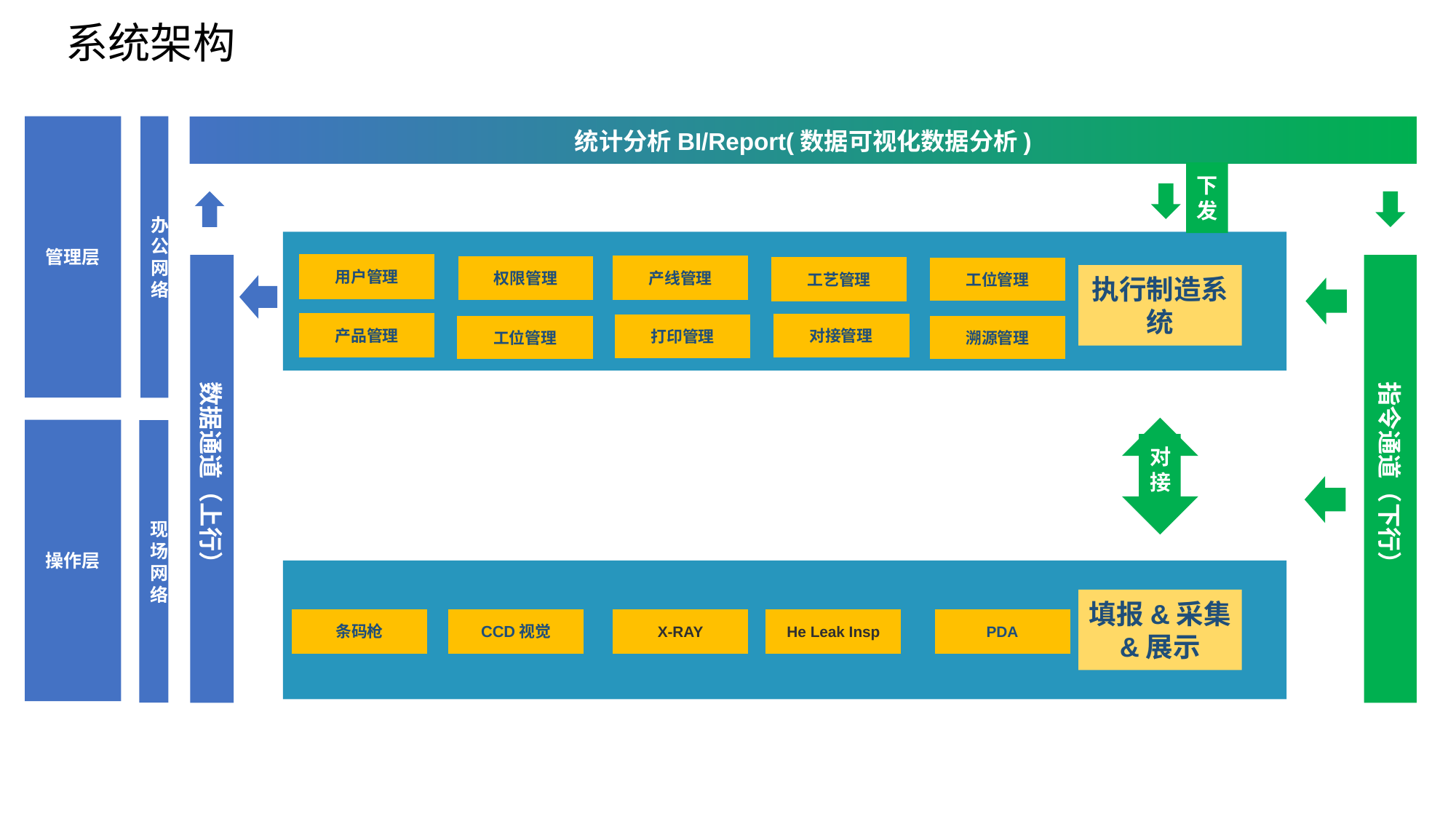

系统架构
管理层
办公网络
统计分析BI/Report(数据可视化数据分析)
下发

对接

数据通道（上行）
用户管理
指令通道（下行）
产线管理
权限管理
工艺管理
执行制造系统

产品管理
对接管理
打印管理
工位管理
操作层
现场网络

填报&采集&展示
条码枪
CCD视觉
X-RAY
He Leak Insp
工位管理
溯源管理
PDA